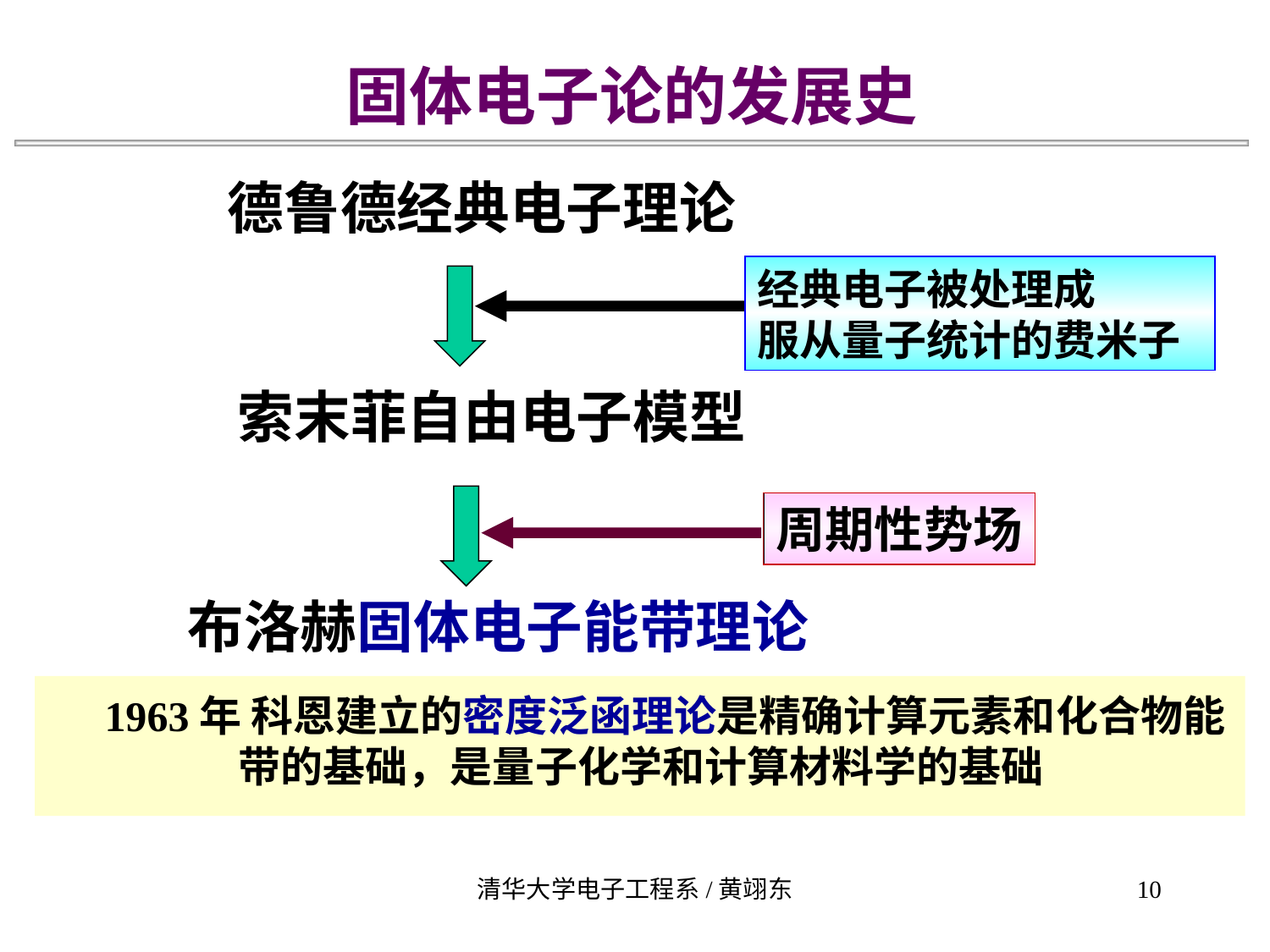

固体电子论的发展史

德鲁德经典电子理论
经典电子被处理成
服从量子统计的费米子

索末菲自由电子模型

周期性势场

布洛赫固体电子能带理论

1963年 科恩建立的密度泛函理论是精确计算元素和化合物能
             带的基础，是量子化学和计算材料学的基础
清华大学电子工程系/黄翊东
10